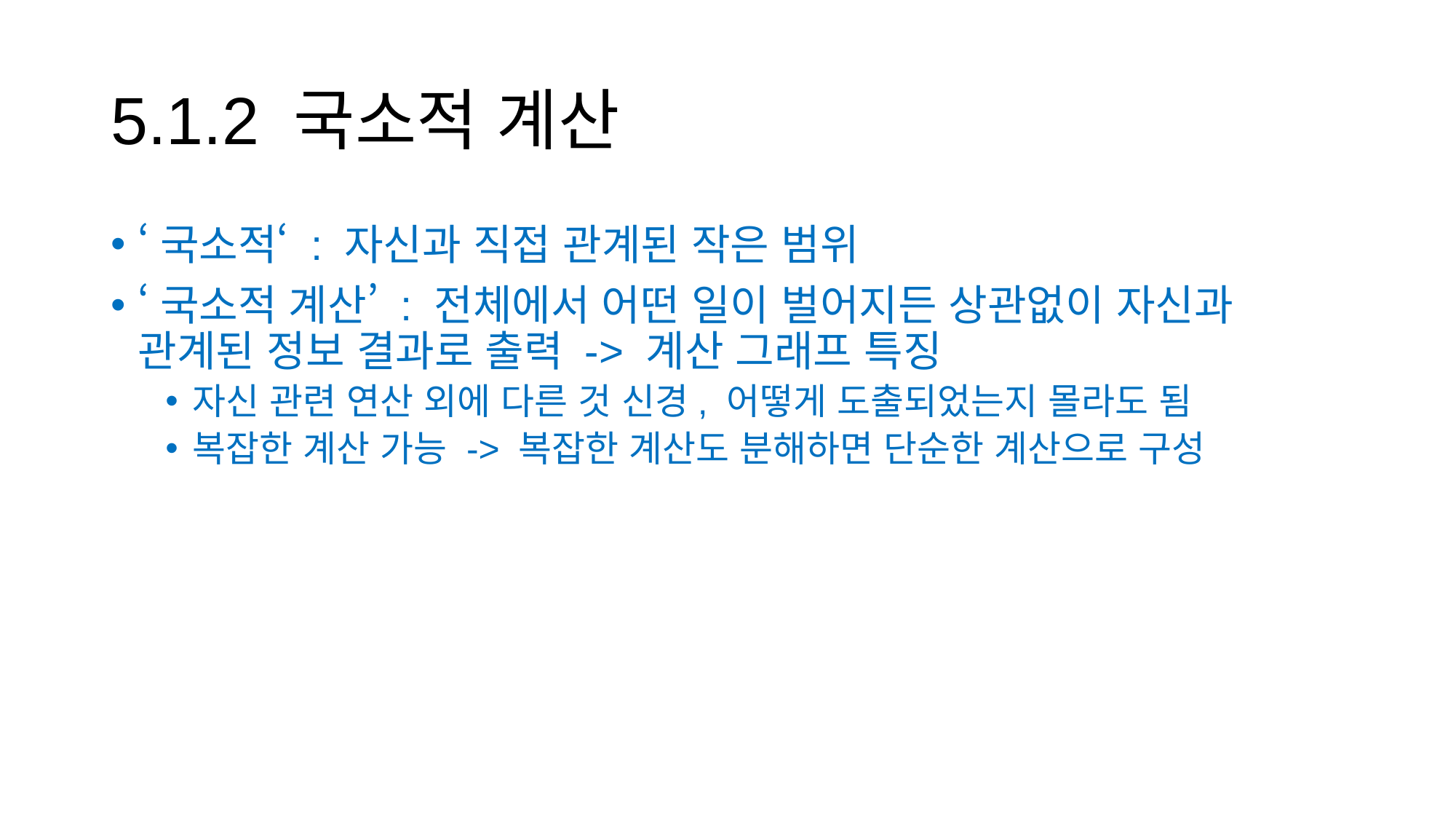

# 5.1.2 국소적 계산
‘국소적‘ : 자신과 직접 관계된 작은 범위
‘국소적 계산’ : 전체에서 어떤 일이 벌어지든 상관없이 자신과 관계된 정보 결과로 출력 -> 계산 그래프 특징
자신 관련 연산 외에 다른 것 신경, 어떻게 도출되었는지 몰라도 됨
복잡한 계산 가능 -> 복잡한 계산도 분해하면 단순한 계산으로 구성